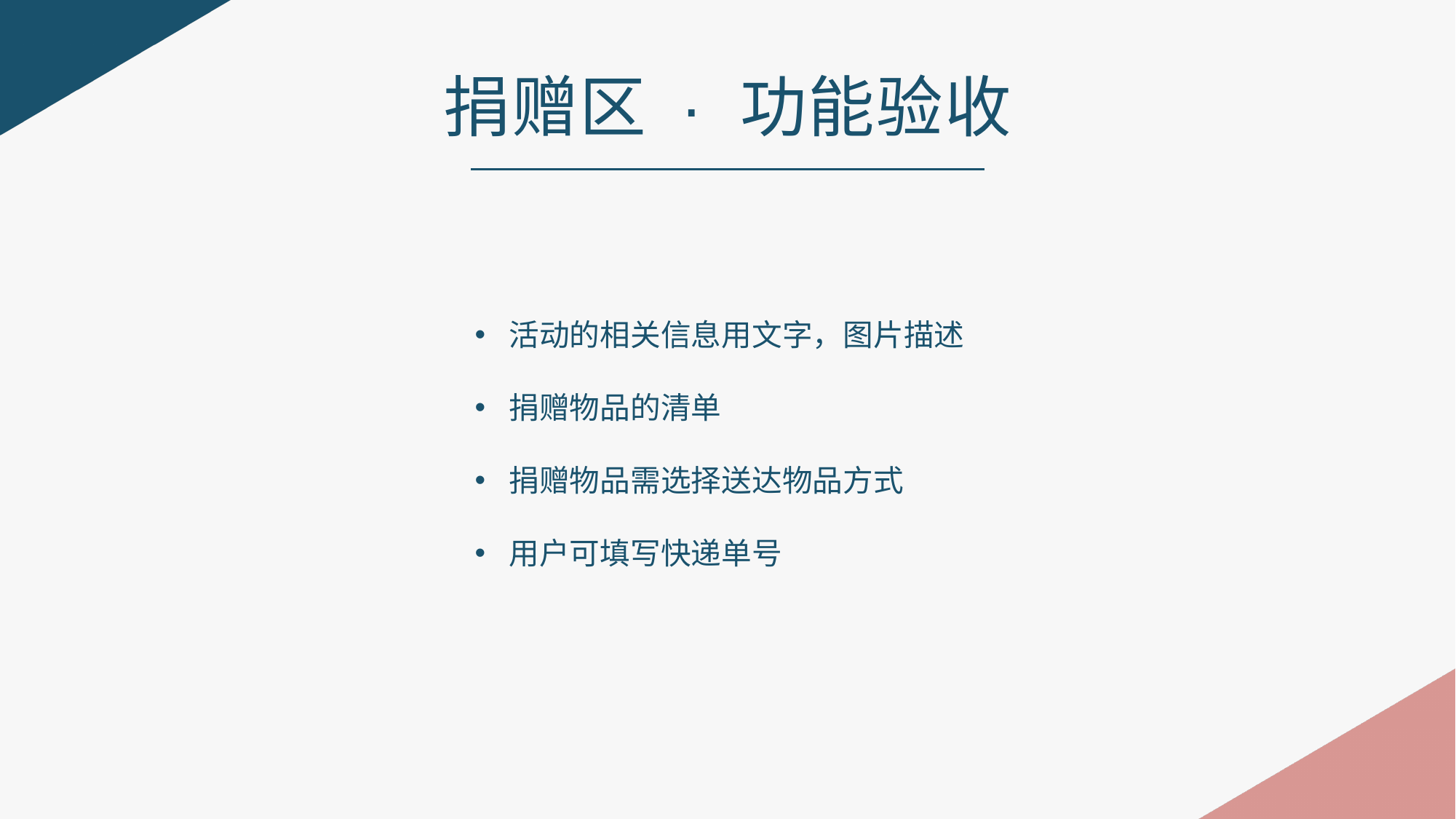

捐赠区 · 功能验收

活动的相关信息用文字，图片描述

捐赠物品的清单

捐赠物品需选择送达物品方式

用户可填写快递单号